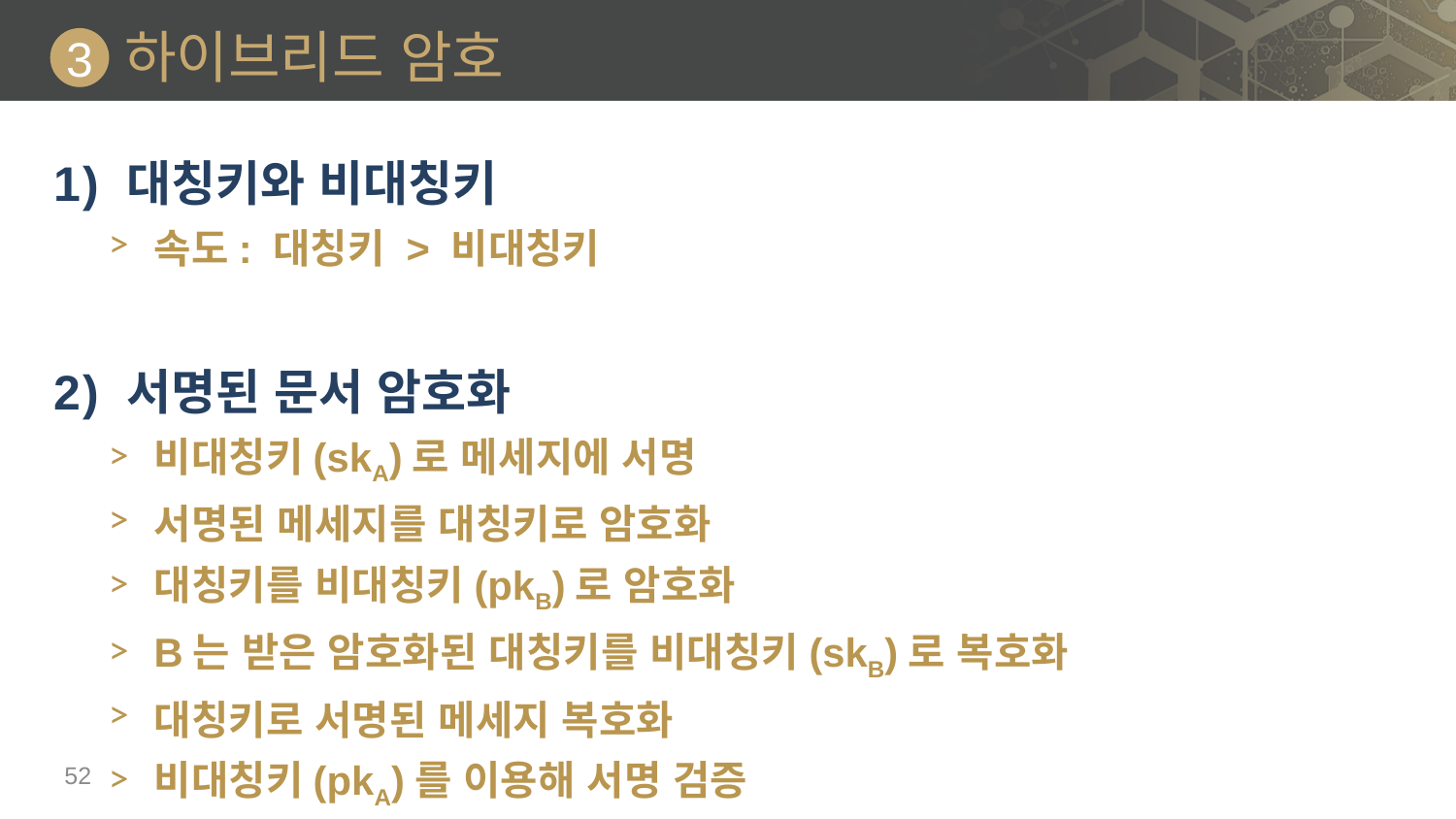

# 하이브리드 암호
3
대칭키와 비대칭키
속도: 대칭키 > 비대칭키

서명된 문서 암호화
비대칭키(skA)로 메세지에 서명
서명된 메세지를 대칭키로 암호화
대칭키를 비대칭키(pkB)로 암호화
B는 받은 암호화된 대칭키를 비대칭키(skB)로 복호화
대칭키로 서명된 메세지 복호화
비대칭키(pkA)를 이용해 서명 검증

52